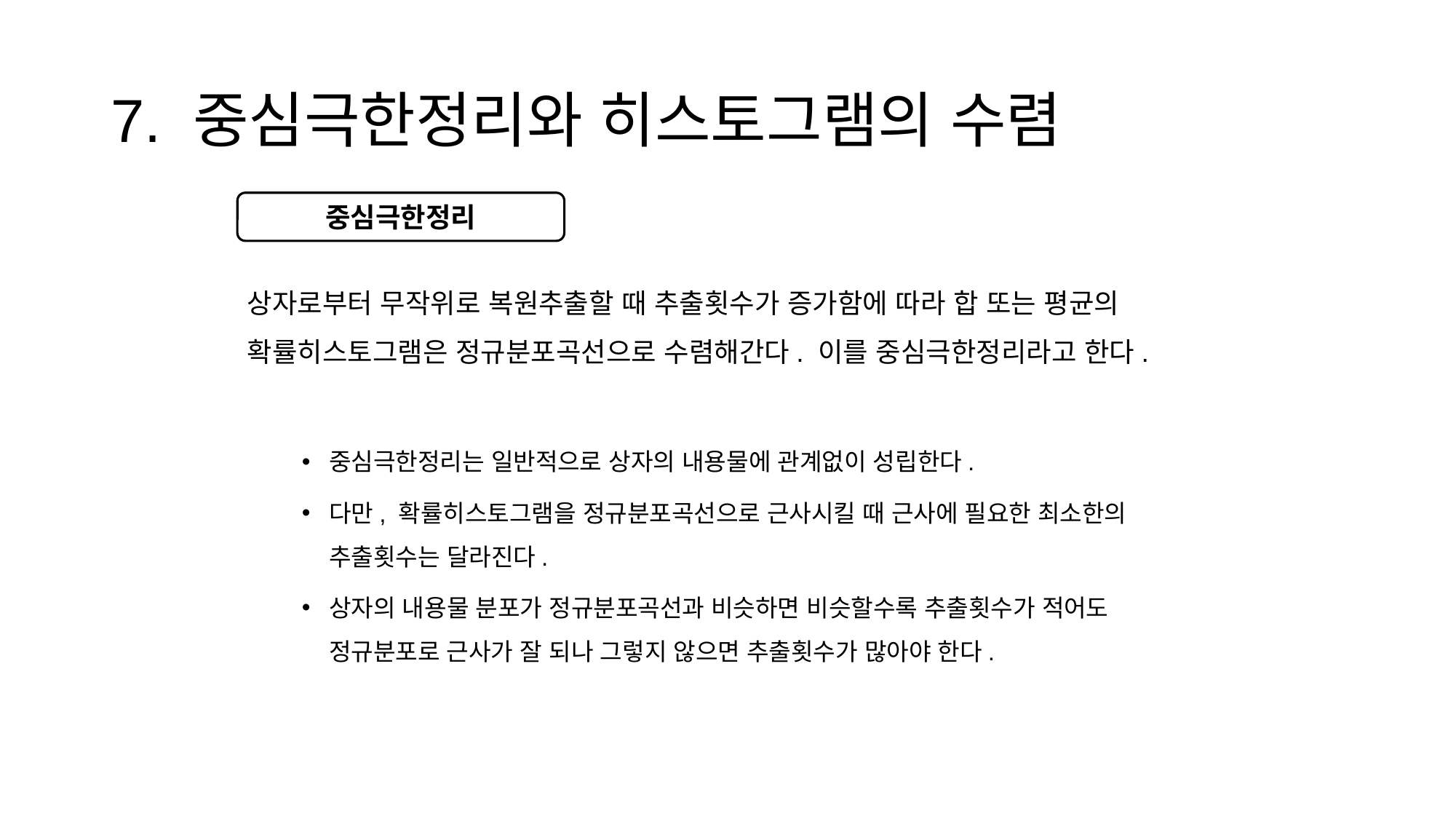

# 7. 중심극한정리와 히스토그램의 수렴

상자로부터 무작위로 복원추출할 때 추출횟수가 증가함에 따라 합 또는 평균의 확률히스토그램은 정규분포곡선으로 수렴해간다. 이를 중심극한정리라고 한다.

중심극한정리는 일반적으로 상자의 내용물에 관계없이 성립한다.
다만, 확률히스토그램을 정규분포곡선으로 근사시킬 때 근사에 필요한 최소한의 추출횟수는 달라진다.
상자의 내용물 분포가 정규분포곡선과 비슷하면 비슷할수록 추출횟수가 적어도 정규분포로 근사가 잘 되나 그렇지 않으면 추출횟수가 많아야 한다.
중심극한정리